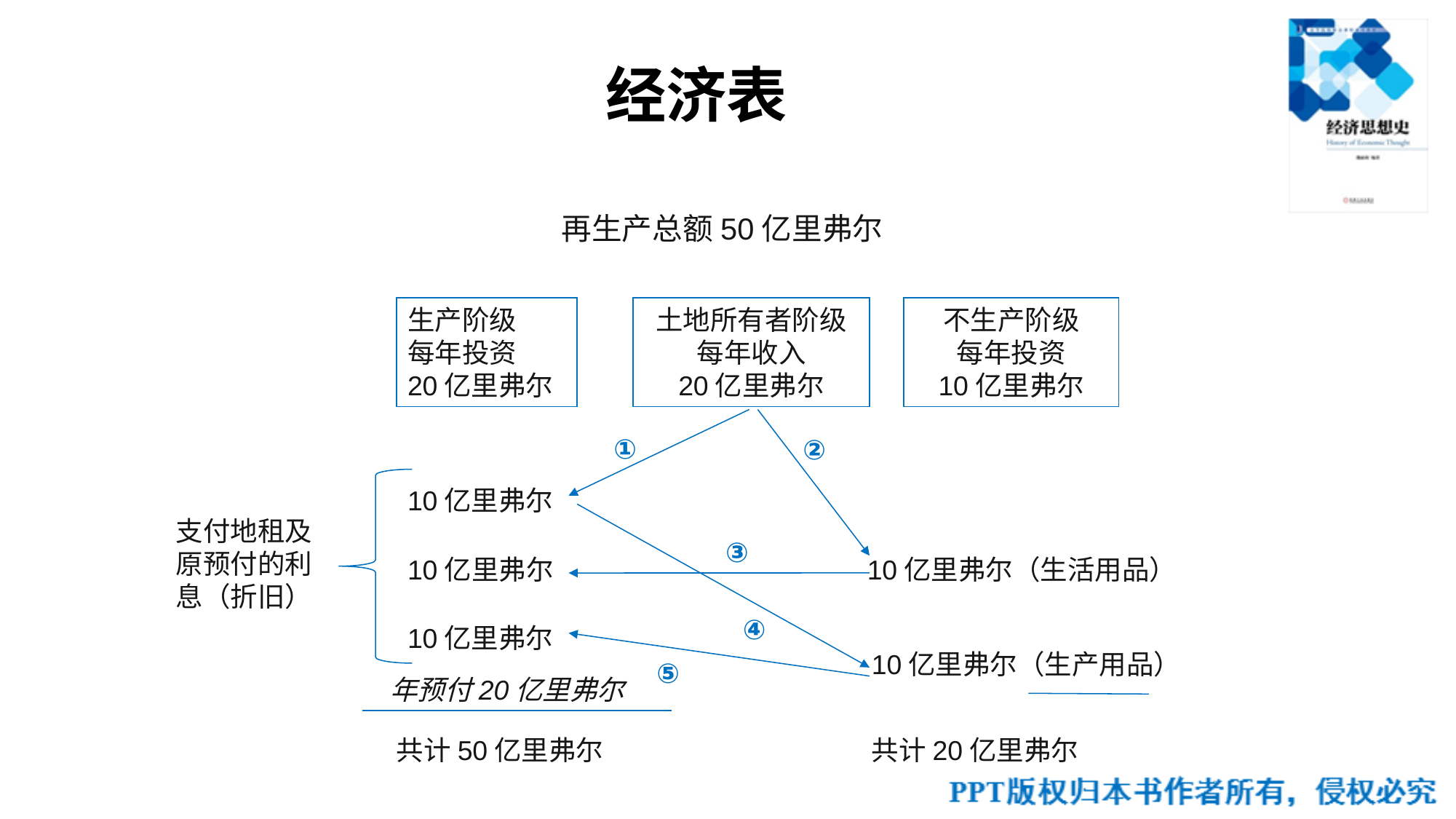

# 经济表
再生产总额50亿里弗尔
生产阶级
每年投资
20亿里弗尔
土地所有者阶级
每年收入
20亿里弗尔
不生产阶级
每年投资
10亿里弗尔

①
②

10亿里弗尔

支付地租及原预付的利息（折旧）
③
10亿里弗尔
10亿里弗尔（生活用品）

④
10亿里弗尔

10亿里弗尔（生产用品）
⑤
年预付20亿里弗尔

共计50亿里弗尔
共计20亿里弗尔
66